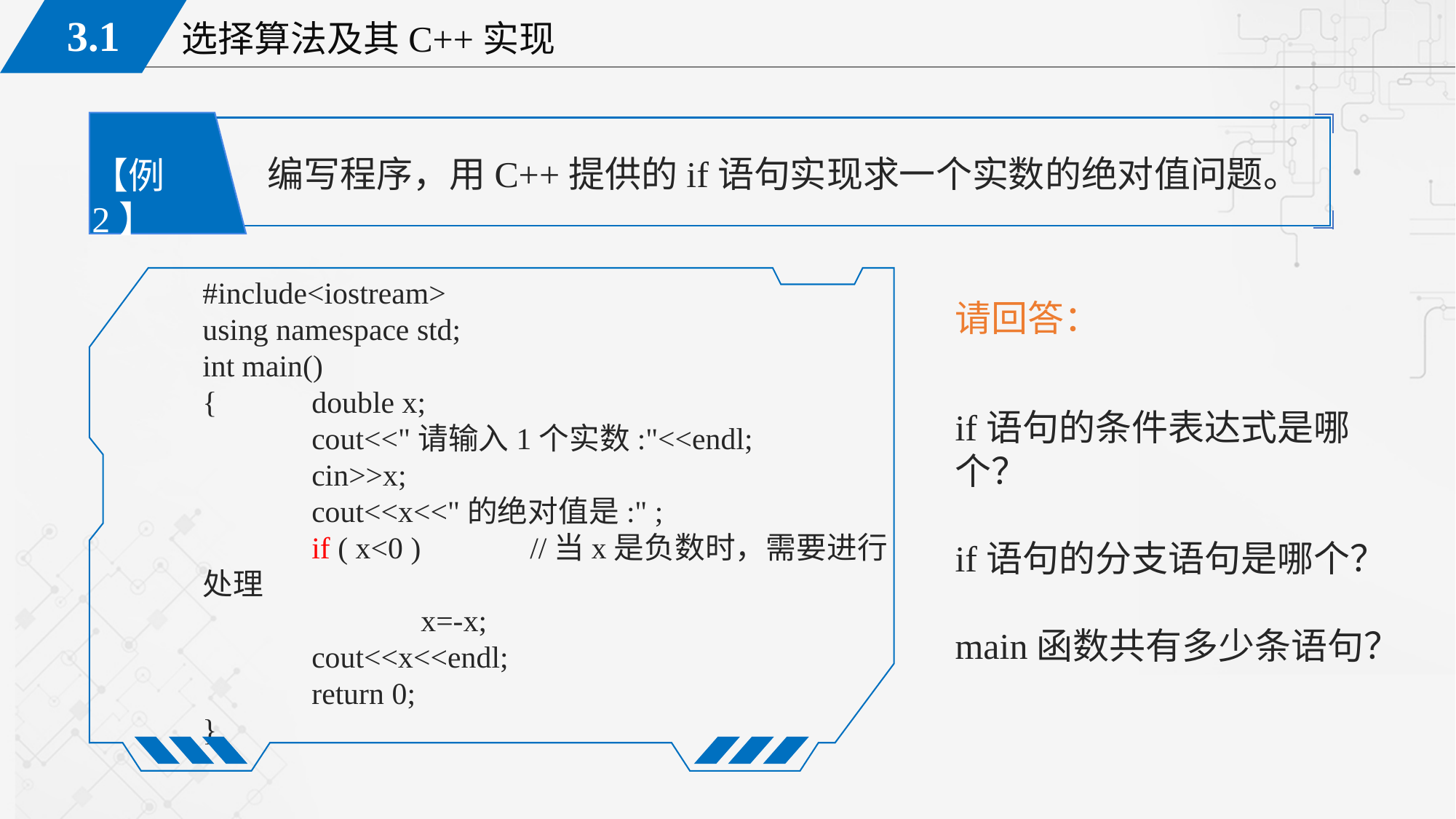

编写程序，用C++提供的if语句实现求一个实数的绝对值问题。
【例2】

#include<iostream>
using namespace std;
int main()
{	double x;
	cout<<"请输入1个实数:"<<endl;
	cin>>x;
	cout<<x<<"的绝对值是:" ;
	if ( x<0 )	//当x是负数时，需要进行处理
		x=-x;
	cout<<x<<endl;
	return 0;
}
请回答：

if语句的条件表达式是哪个？

if语句的分支语句是哪个？

main函数共有多少条语句？